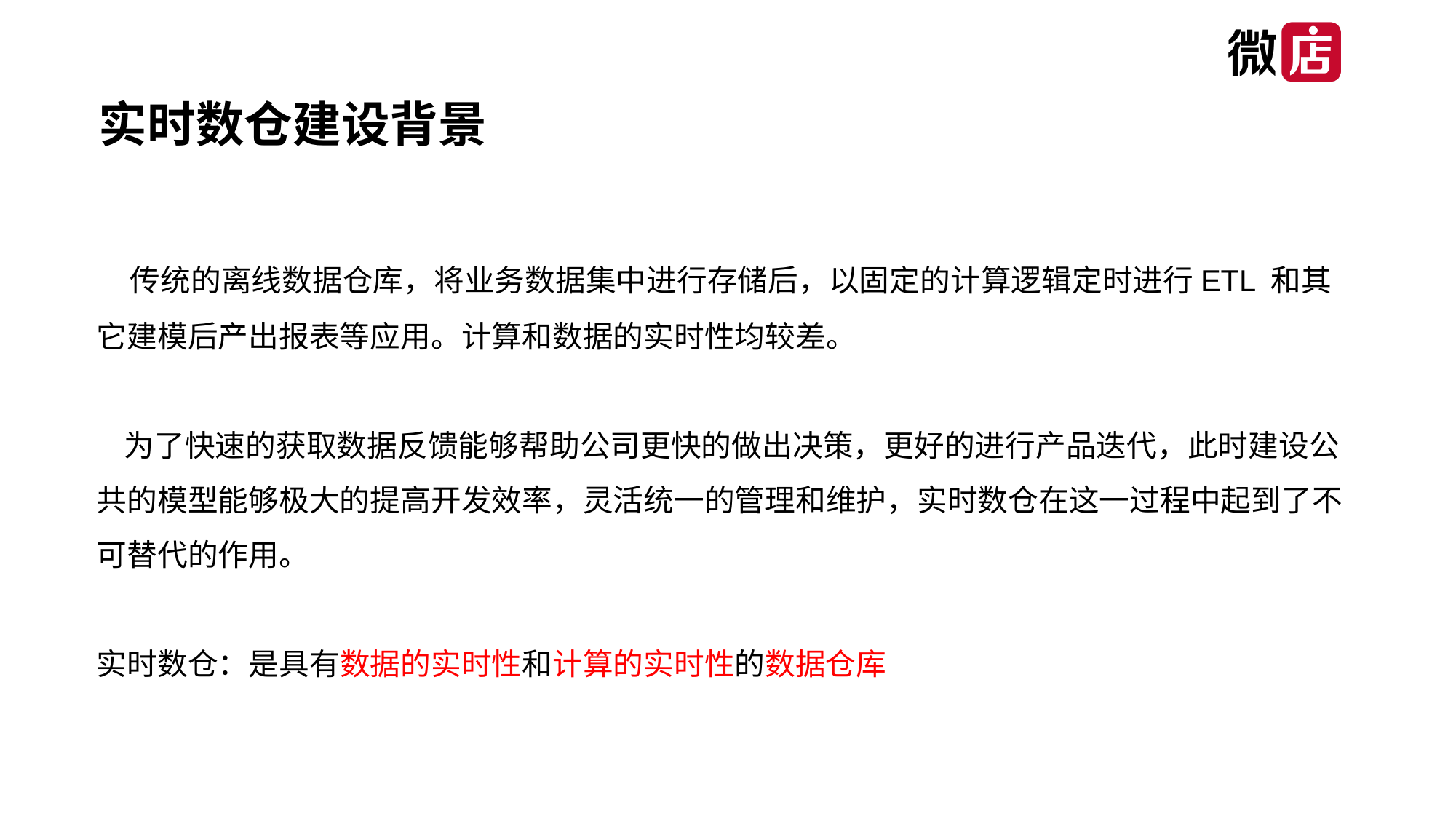

实时数仓建设背景
   传统的离线数据仓库，将业务数据集中进行存储后，以固定的计算逻辑定时进行ETL 和其它建模后产出报表等应用。计算和数据的实时性均较差。

   为了快速的获取数据反馈能够帮助公司更快的做出决策，更好的进行产品迭代，此时建设公共的模型能够极大的提高开发效率，灵活统一的管理和维护，实时数仓在这一过程中起到了不可替代的作用。

实时数仓：是具有数据的实时性和计算的实时性的数据仓库